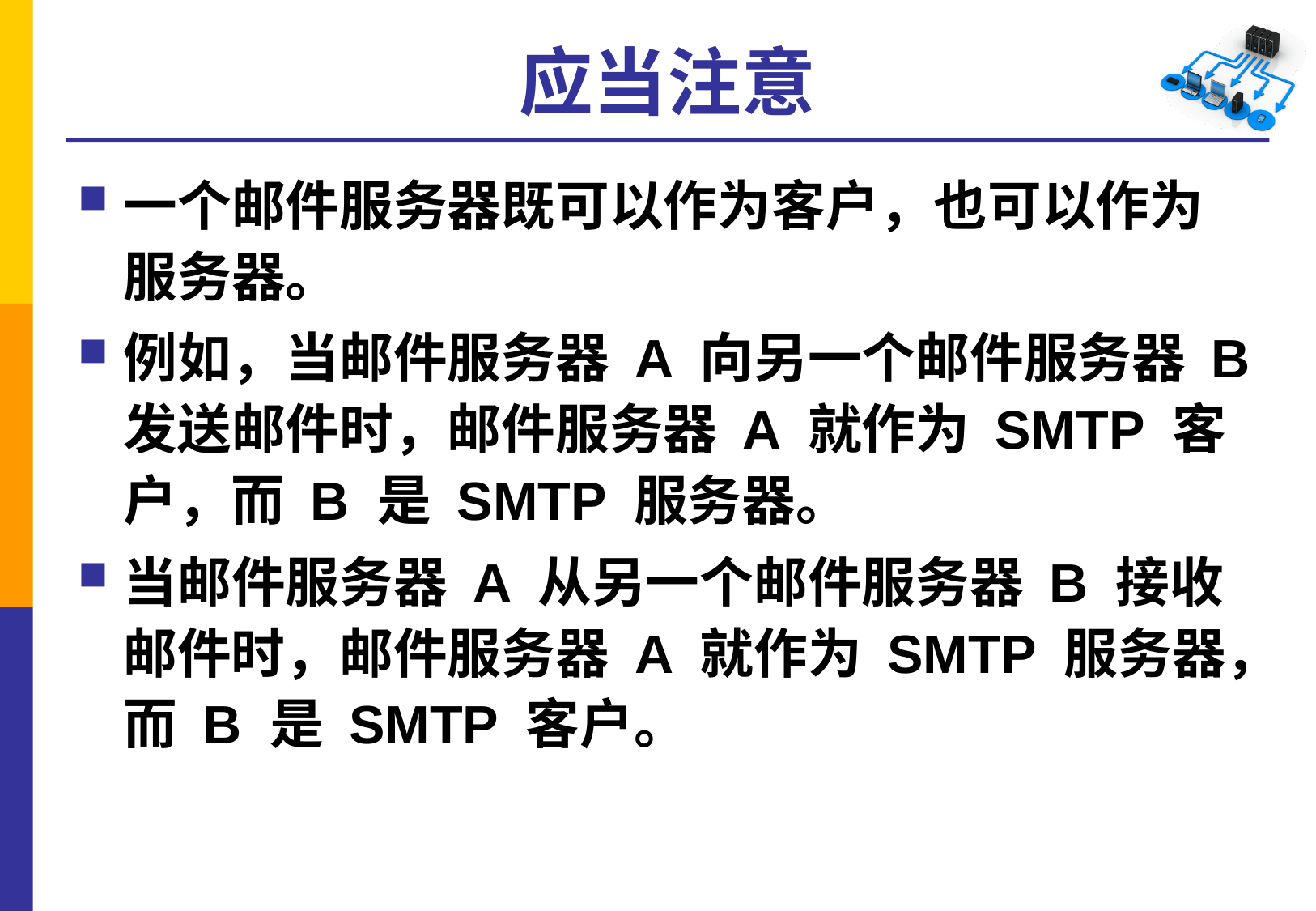

# 应当注意
一个邮件服务器既可以作为客户，也可以作为服务器。
例如，当邮件服务器 A 向另一个邮件服务器 B 发送邮件时，邮件服务器 A 就作为 SMTP 客户，而 B 是 SMTP 服务器。
当邮件服务器 A 从另一个邮件服务器 B 接收邮件时，邮件服务器 A 就作为 SMTP 服务器，而 B 是 SMTP 客户。